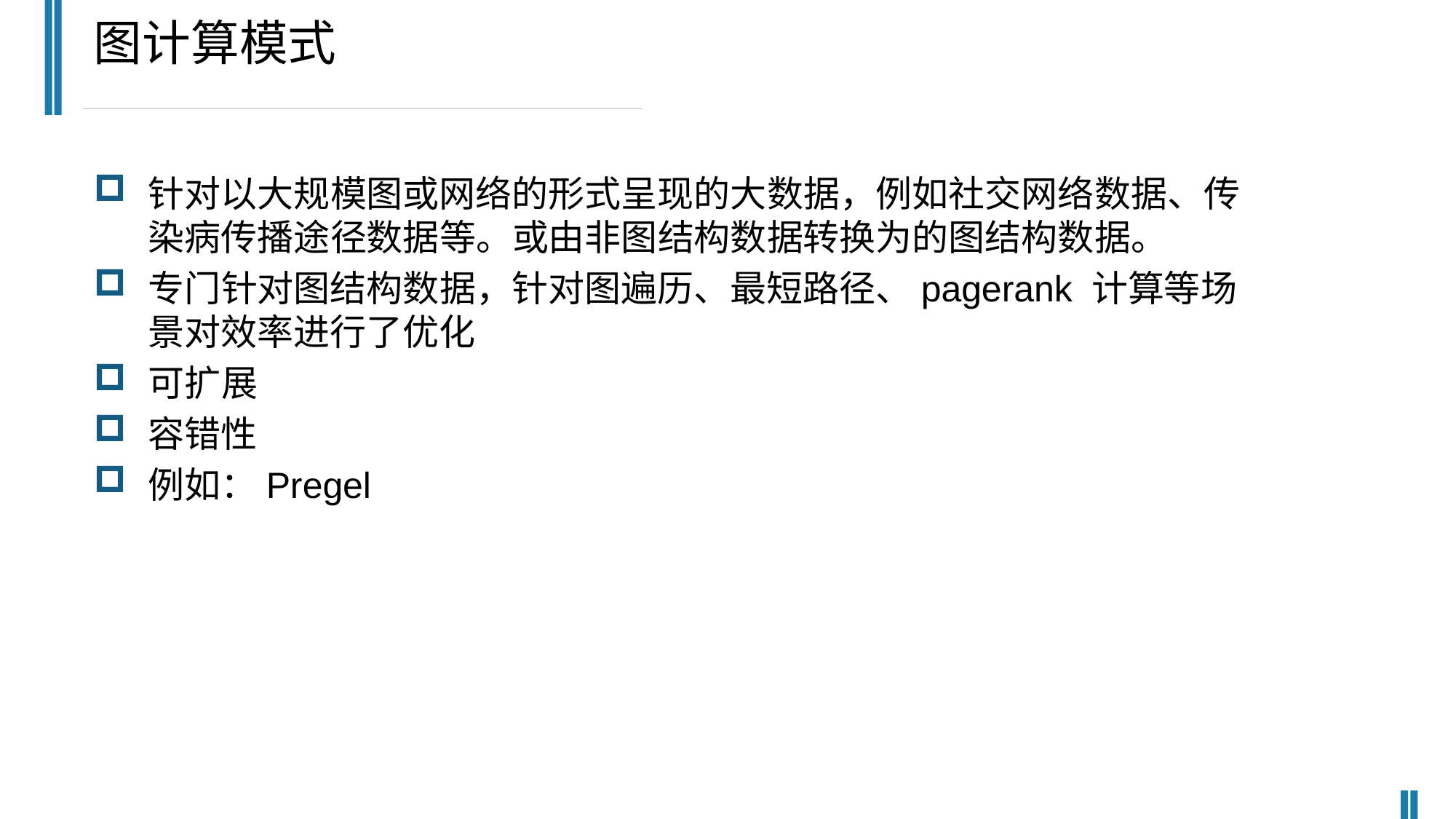

图计算模式

针对以大规模图或网络的形式呈现的大数据，例如社交网络数据、传染病传播途径数据等。或由非图结构数据转换为的图结构数据。
专门针对图结构数据，针对图遍历、最短路径、pagerank 计算等场景对效率进行了优化
可扩展
容错性
例如：Pregel